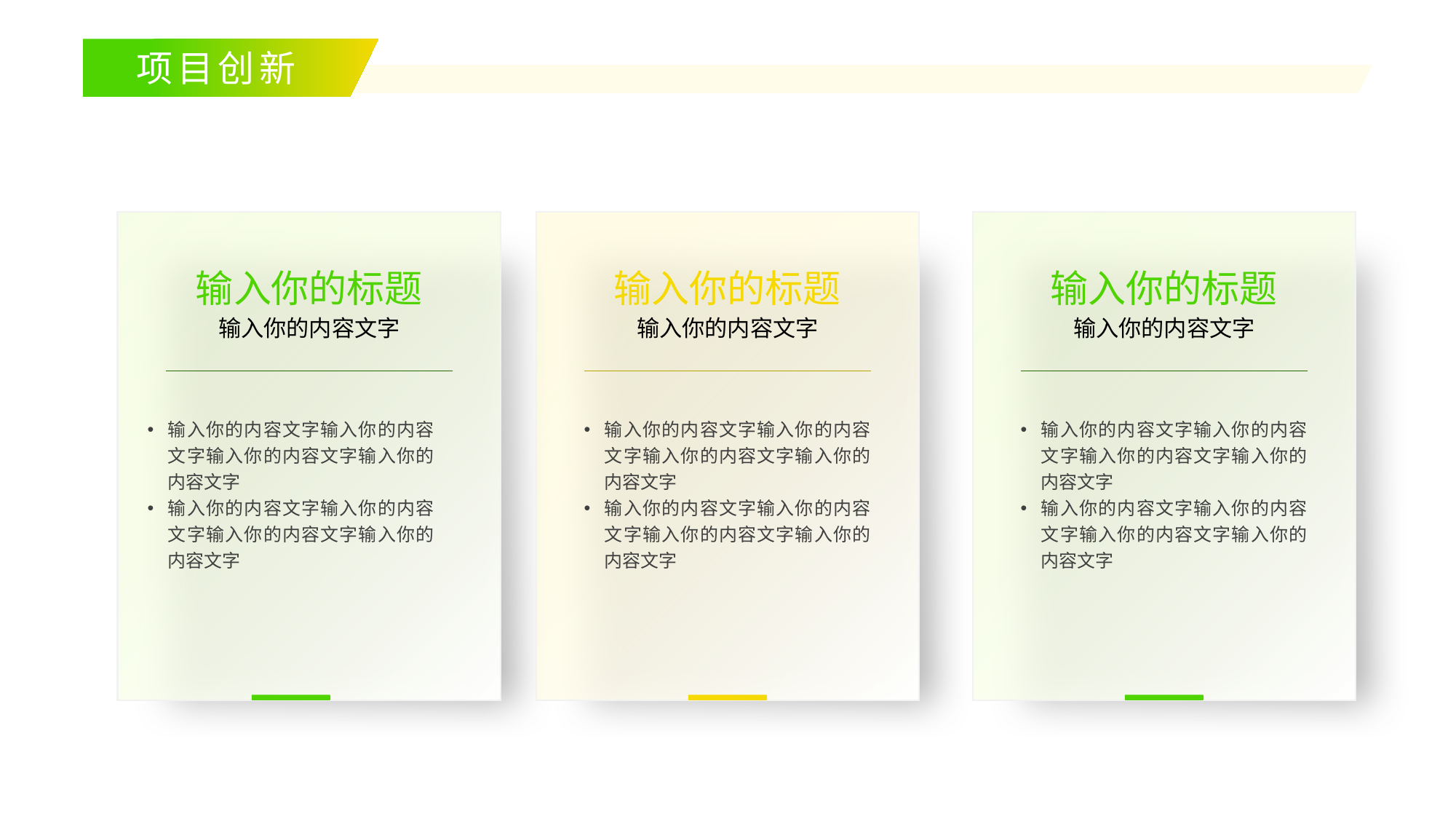

项目创新

输入你的标题
输入你的标题
输入你的标题
输入你的内容文字
输入你的内容文字
输入你的内容文字
输入你的内容文字输入你的内容文字输入你的内容文字输入你的内容文字
输入你的内容文字输入你的内容文字输入你的内容文字输入你的内容文字
输入你的内容文字输入你的内容文字输入你的内容文字输入你的内容文字
输入你的内容文字输入你的内容文字输入你的内容文字输入你的内容文字
输入你的内容文字输入你的内容文字输入你的内容文字输入你的内容文字
输入你的内容文字输入你的内容文字输入你的内容文字输入你的内容文字